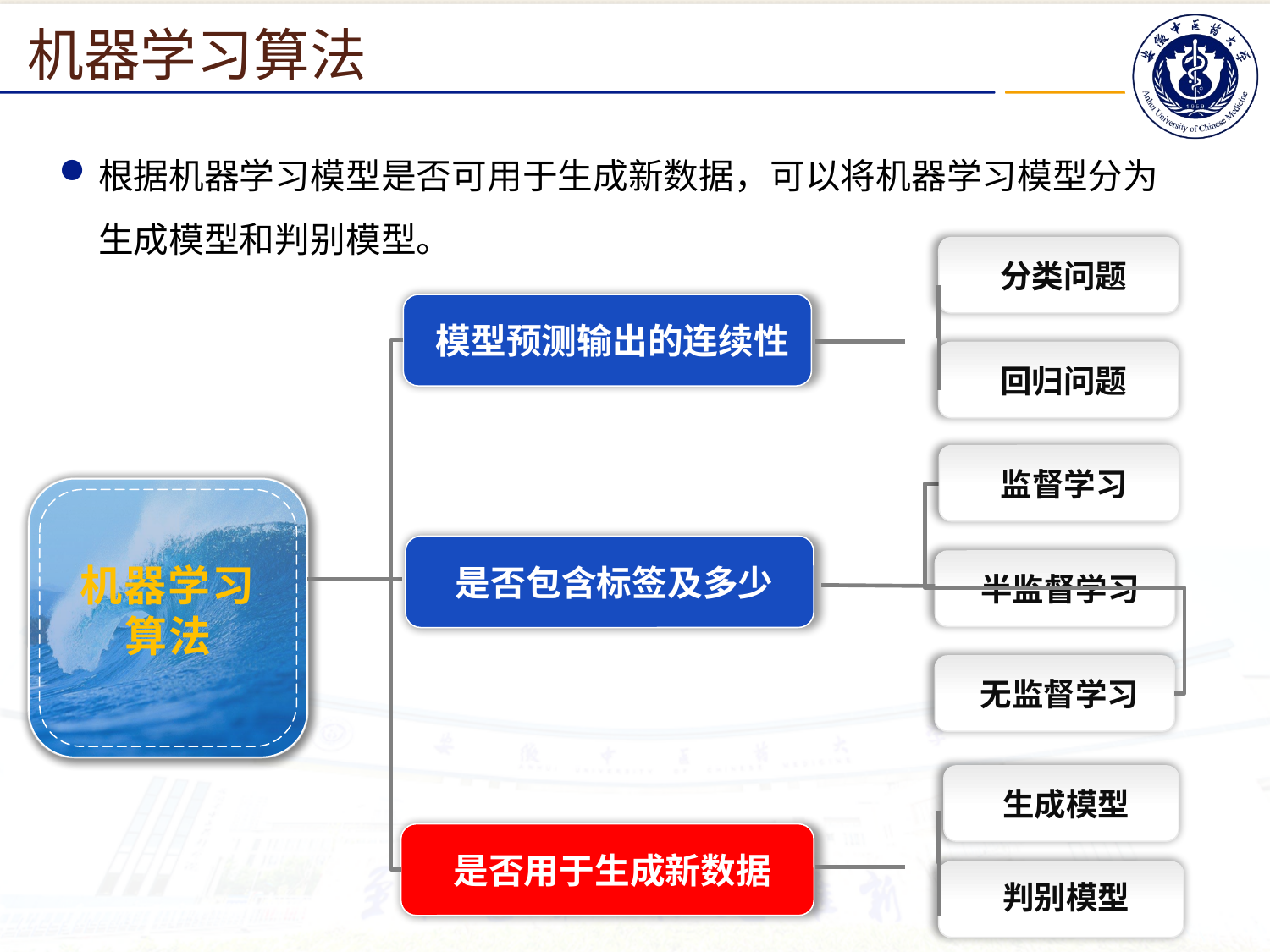

机器学习算法
根据机器学习模型是否可用于生成新数据，可以将机器学习模型分为生成模型和判别模型。
分类问题
模型预测输出的连续性
回归问题
监督学习

机器学习算法
是否包含标签及多少
半监督学习
无监督学习
生成模型
是否用于生成新数据
判别模型